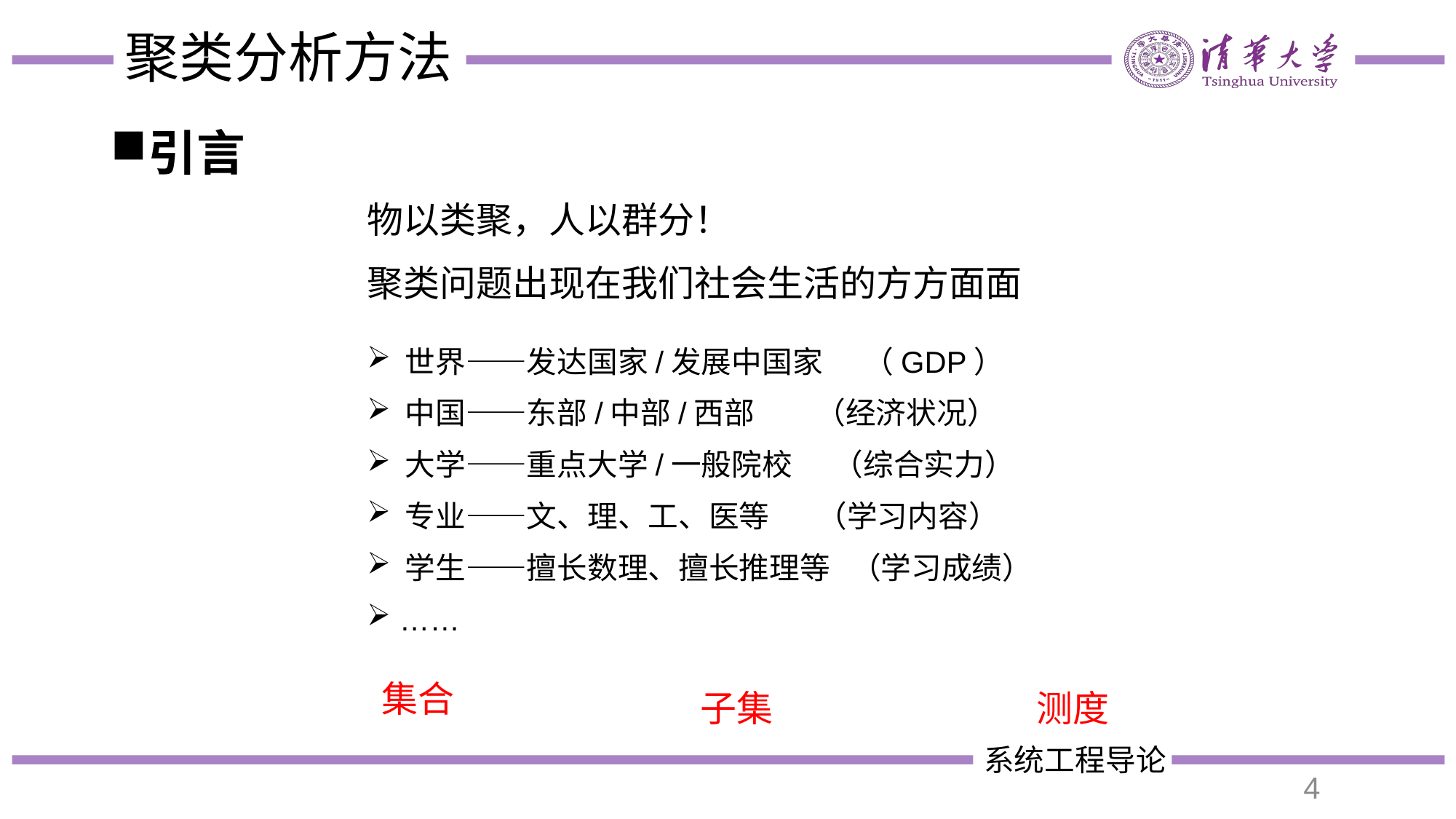

# 聚类分析方法
引言
物以类聚，人以群分！
聚类问题出现在我们社会生活的方方面面
 世界——发达国家/发展中国家      （GDP）
 中国——东部/中部/西部         （经济状况）
 大学——重点大学/一般院校      （综合实力）
 专业——文、理、工、医等       （学习内容）
 学生——擅长数理、擅长推理等   （学习成绩）
 ……
集合
子集
测度
4